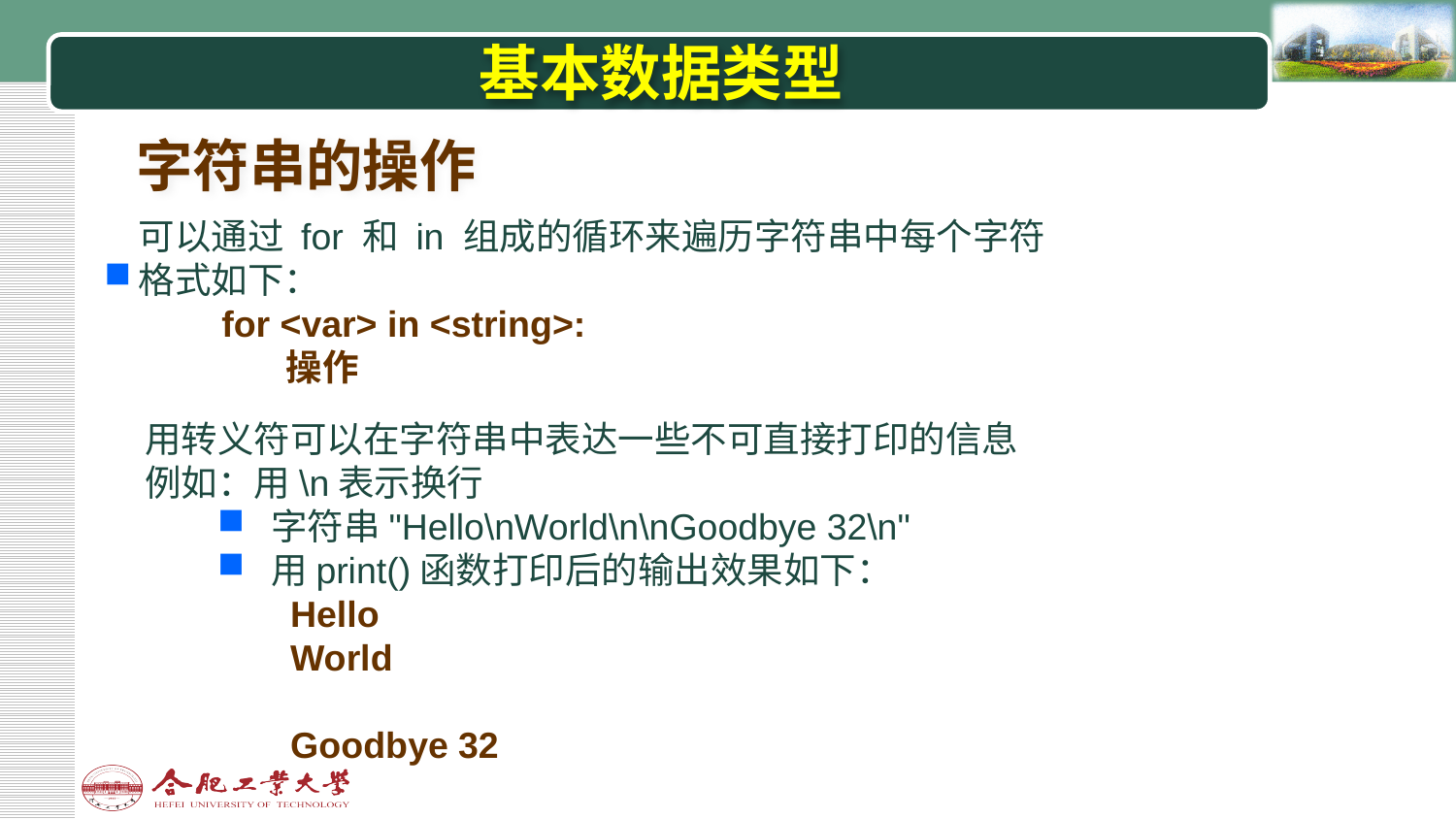

# 基本数据类型
字符串的操作
可以通过 for 和 in 组成的循环来遍历字符串中每个字符
格式如下：
 for <var> in <string>:
        操作
用转义符可以在字符串中表达一些不可直接打印的信息
例如：用\n表示换行
 字符串"Hello\nWorld\n\nGoodbye 32\n"
 用print()函数打印后的输出效果如下：
Hello
World

Goodbye 32